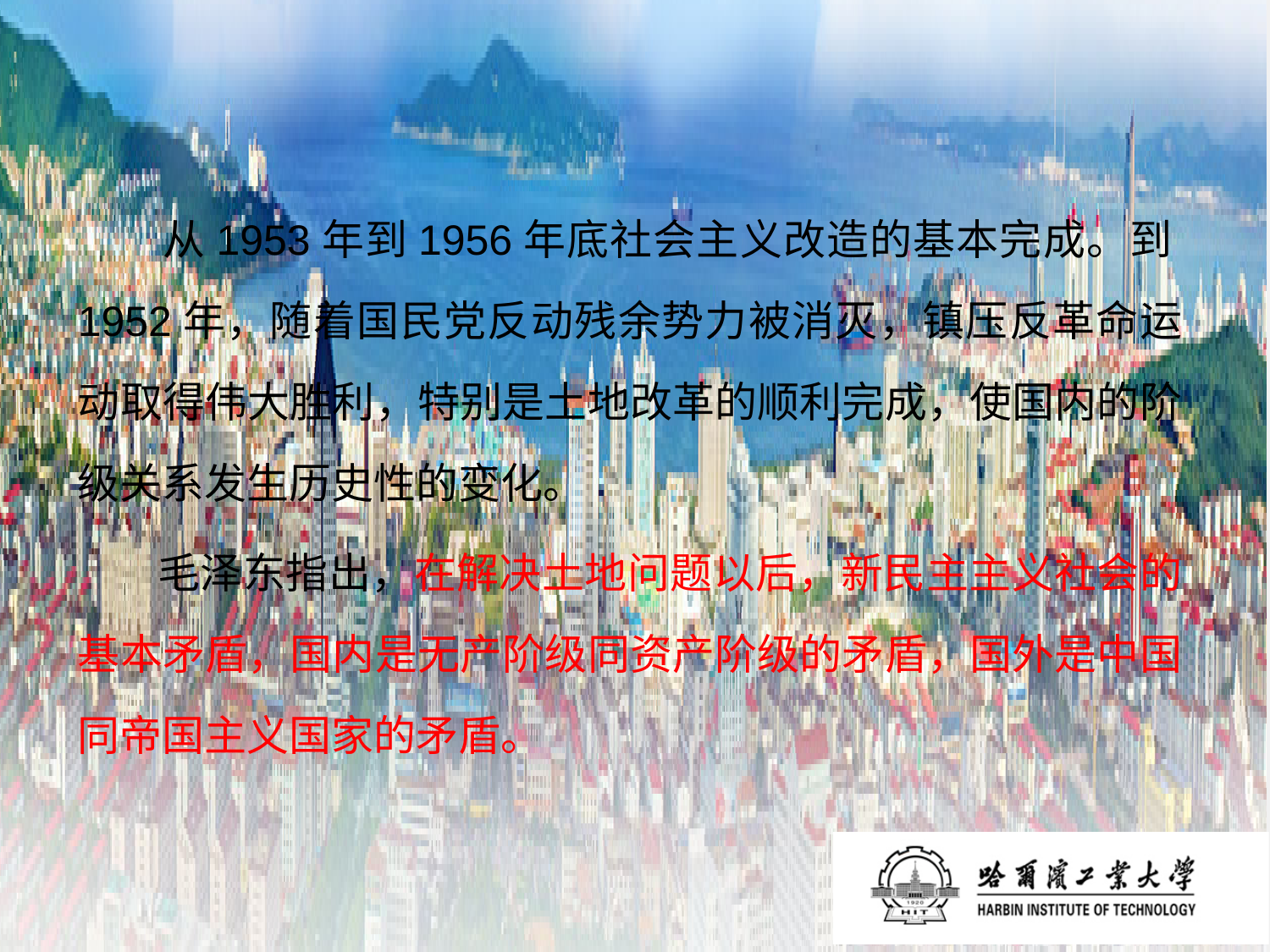

从1953年到1956年底社会主义改造的基本完成。到1952年，随着国民党反动残余势力被消灭，镇压反革命运动取得伟大胜利，特别是土地改革的顺利完成，使国内的阶级关系发生历史性的变化。
       毛泽东指出，在解决土地问题以后，新民主主义社会的基本矛盾，国内是无产阶级同资产阶级的矛盾，国外是中国同帝国主义国家的矛盾。